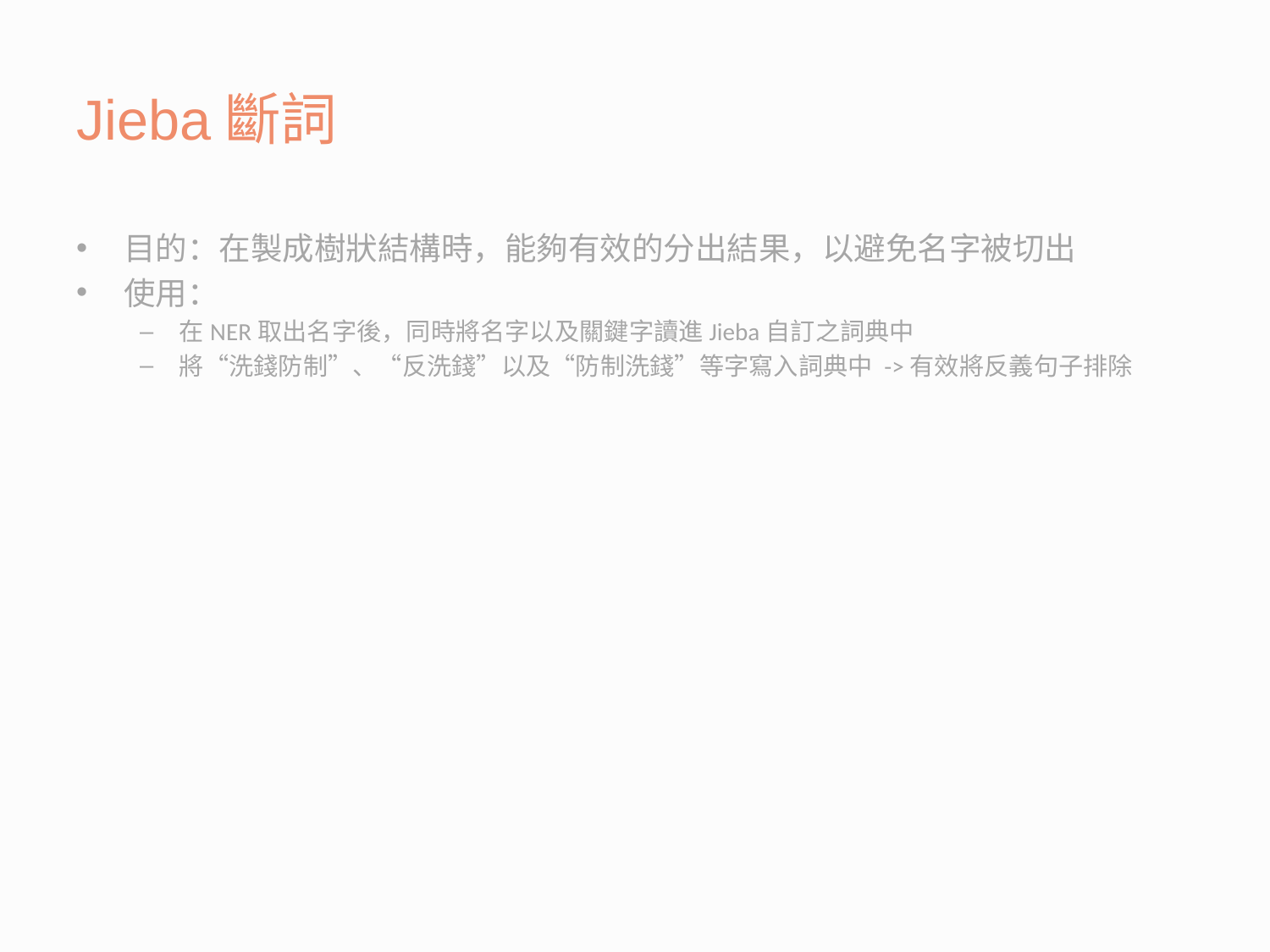

# Jieba斷詞
目的：在製成樹狀結構時，能夠有效的分出結果，以避免名字被切出
使用：
在NER取出名字後，同時將名字以及關鍵字讀進Jieba自訂之詞典中
將“洗錢防制”、“反洗錢”以及“防制洗錢”等字寫入詞典中 ->有效將反義句子排除